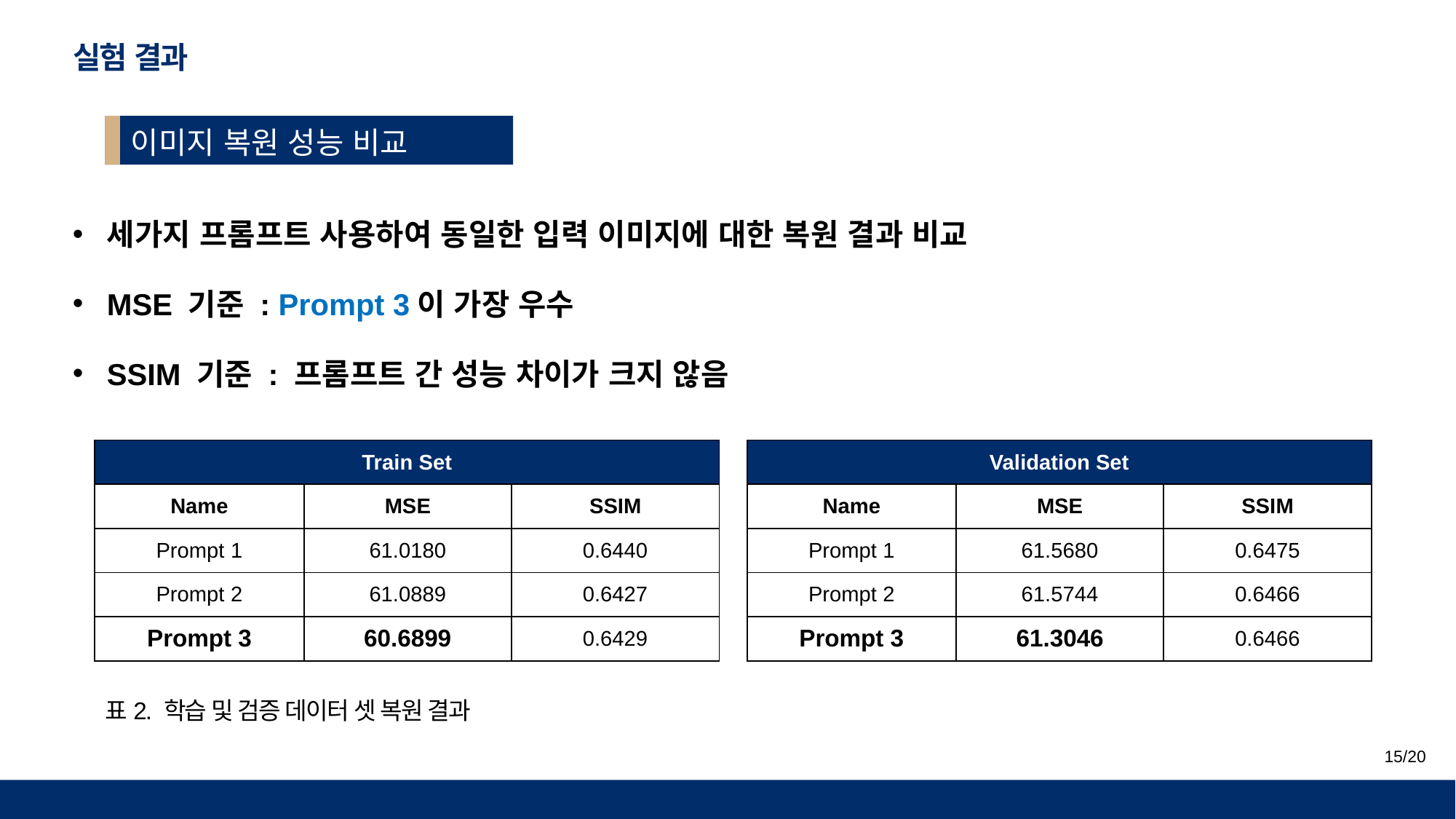

실험 결과

이미지 복원 성능 비교
세가지 프롬프트 사용하여 동일한 입력 이미지에 대한 복원 결과 비교
MSE 기준 : Prompt 3이 가장 우수
SSIM 기준 : 프롬프트 간 성능 차이가 크지 않음
| Validation Set |  |  |
| --- | --- | --- |
| Name | MSE | SSIM |
| Prompt 1 | 61.5680 | 0.6475 |
| Prompt 2 | 61.5744 | 0.6466 |
| Prompt 3 | 61.3046 | 0.6466 |
| Train Set |  |  |
| --- | --- | --- |
| Name | MSE | SSIM |
| Prompt 1 | 61.0180 | 0.6440 |
| Prompt 2 | 61.0889 | 0.6427 |
| Prompt 3 | 60.6899 | 0.6429 |
표2. 학습 및 검증 데이터 셋 복원 결과
15/20